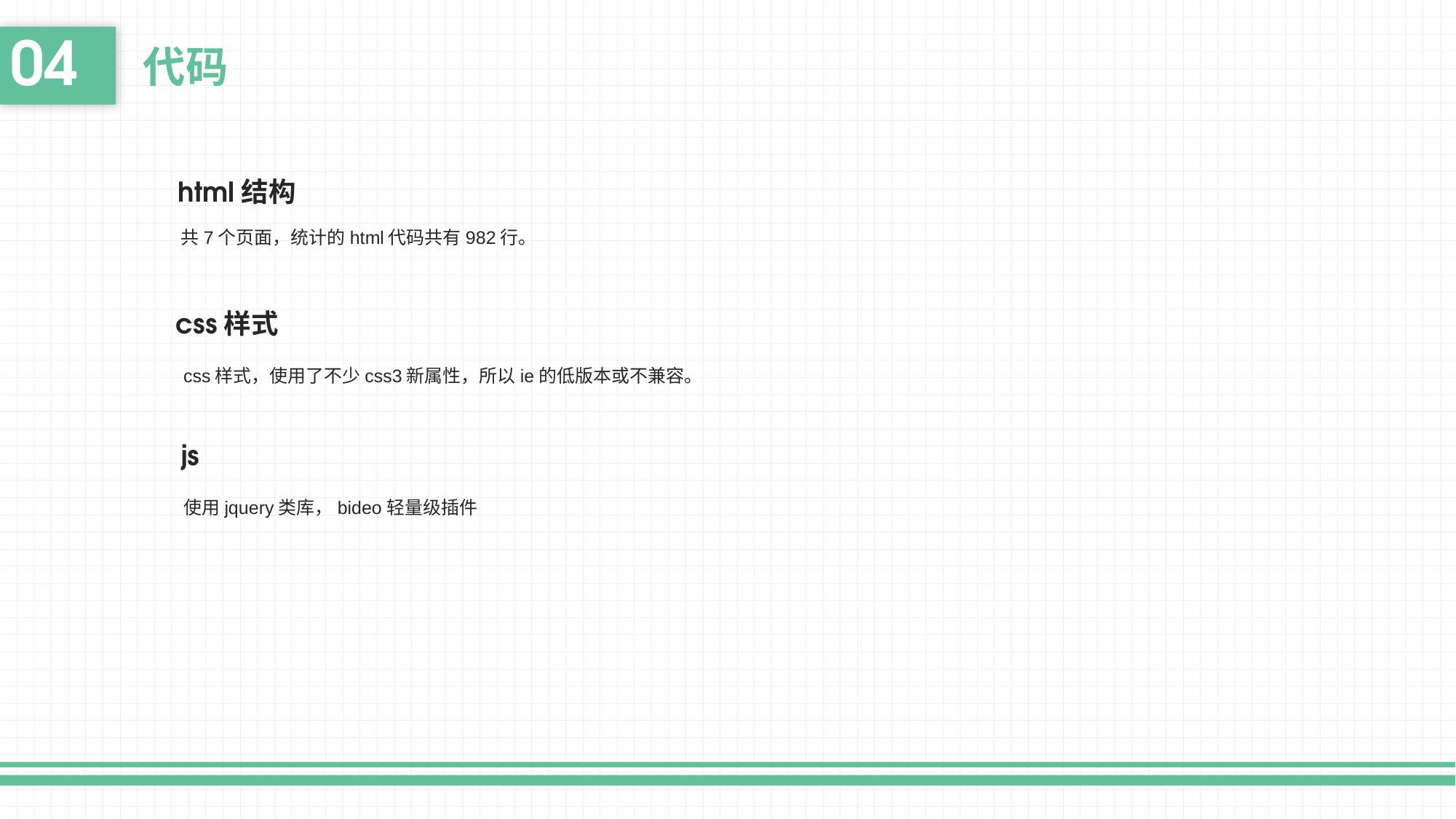

04
代码
html结构
共7个页面，统计的html代码共有982行。
css样式
css样式，使用了不少css3新属性，所以ie的低版本或不兼容。
js
使用jquery类库，bideo轻量级插件